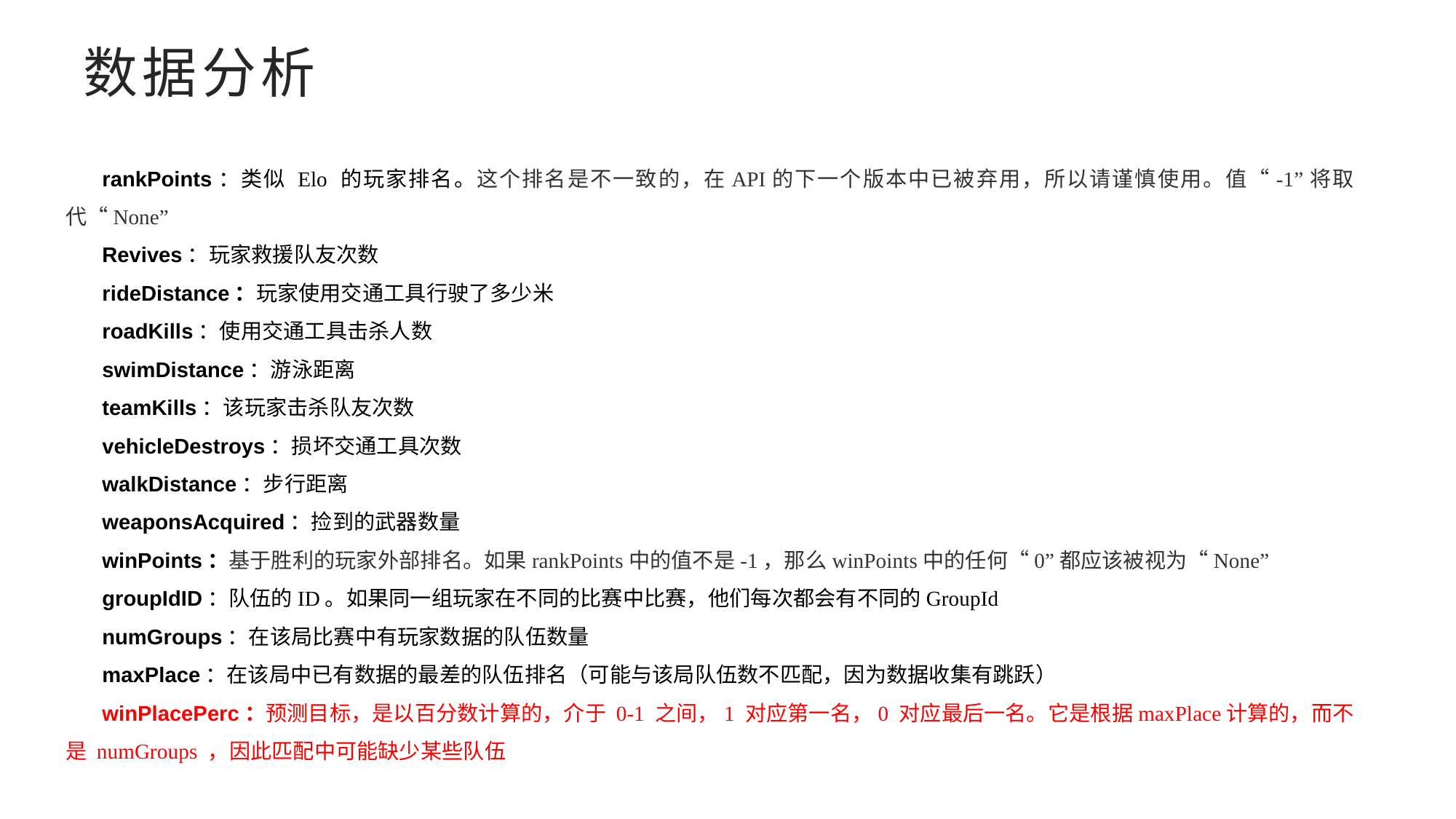

# 数据分析
rankPoints：类似 Elo 的玩家排名。这个排名是不一致的，在API的下一个版本中已被弃用，所以请谨慎使用。值“-1”将取代“None”
Revives：玩家救援队友次数
rideDistance：玩家使用交通工具行驶了多少米
roadKills：使用交通工具击杀人数
swimDistance：游泳距离
teamKills：该玩家击杀队友次数
vehicleDestroys：损坏交通工具次数
walkDistance：步行距离
weaponsAcquired：捡到的武器数量
winPoints：基于胜利的玩家外部排名。如果rankPoints中的值不是-1，那么winPoints中的任何“0”都应该被视为“None”
groupIdID：队伍的ID。如果同一组玩家在不同的比赛中比赛，他们每次都会有不同的GroupId
numGroups：在该局比赛中有玩家数据的队伍数量
maxPlace：在该局中已有数据的最差的队伍排名（可能与该局队伍数不匹配，因为数据收集有跳跃）
winPlacePerc：预测目标，是以百分数计算的，介于 0-1 之间，1 对应第一名，0 对应最后一名。它是根据maxPlace计算的，而不是 numGroups ，因此匹配中可能缺少某些队伍